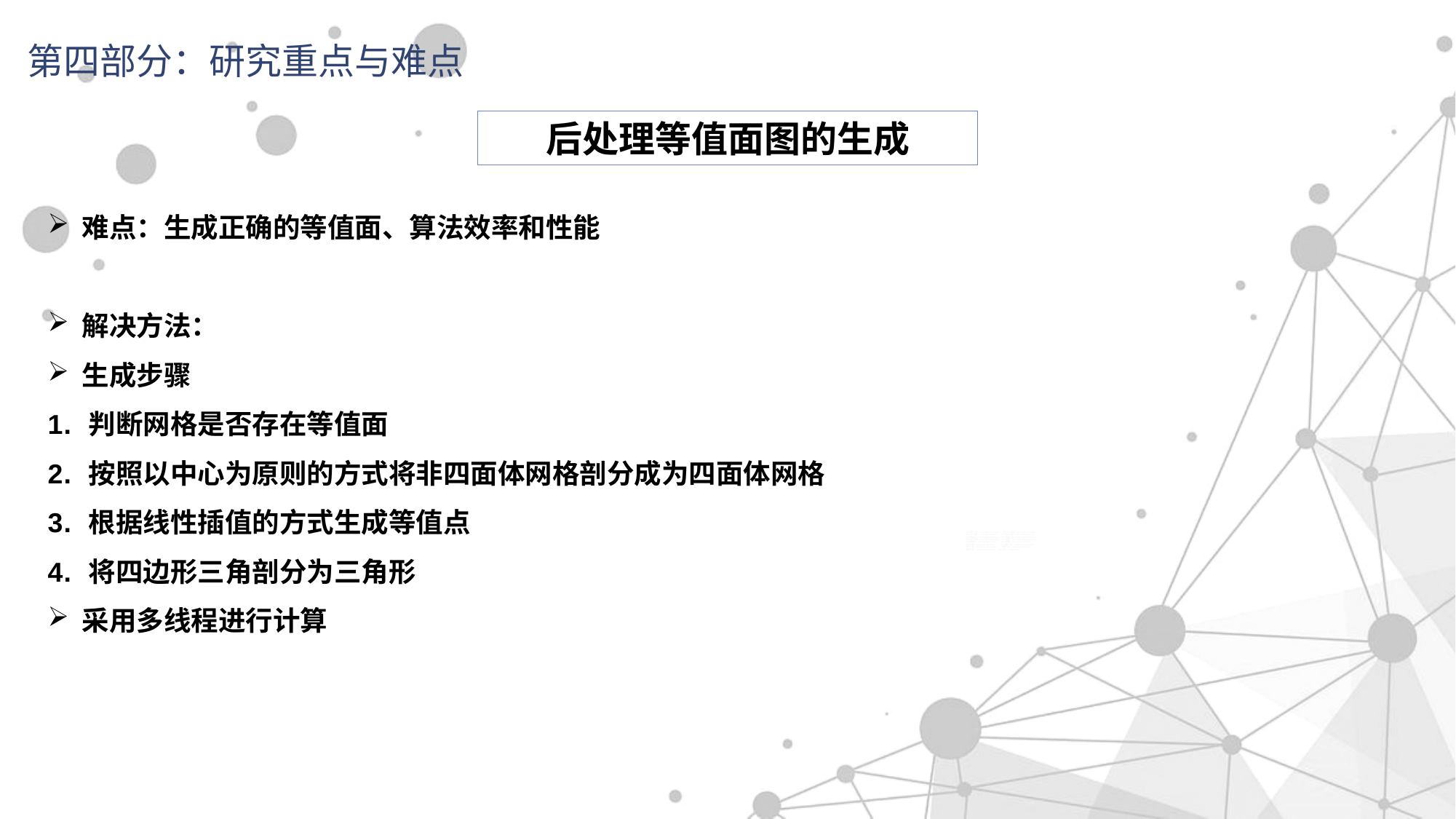

第四部分：研究重点与难点

后处理等值面图的生成
难点：生成正确的等值面、算法效率和性能

解决方法：
生成步骤
判断网格是否存在等值面
按照以中心为原则的方式将非四面体网格剖分成为四面体网格
根据线性插值的方式生成等值点
将四边形三角剖分为三角形
采用多线程进行计算